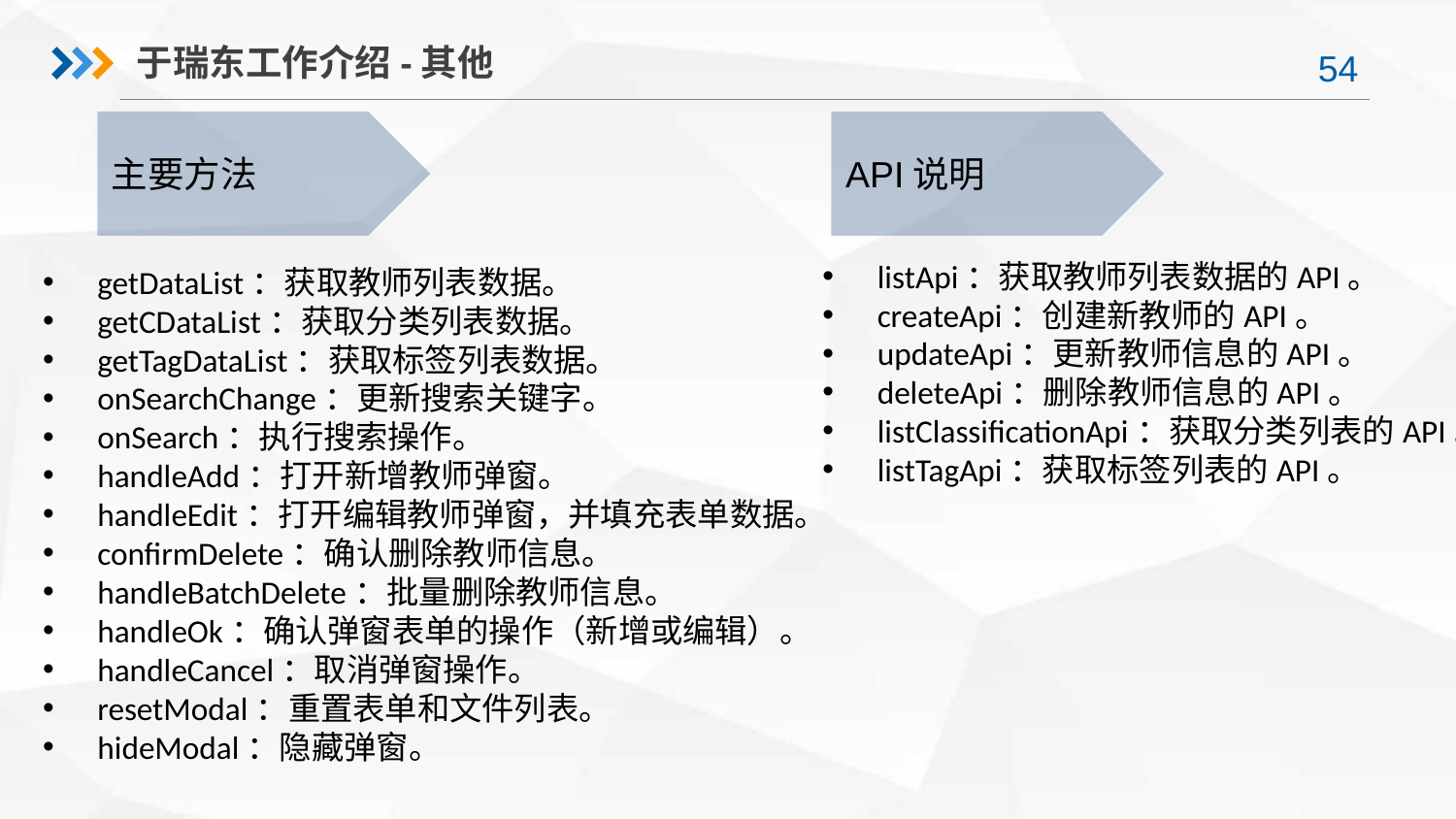

于瑞东工作介绍-其他
主要方法
API说明
listApi：获取教师列表数据的API。
createApi：创建新教师的API。
updateApi：更新教师信息的API。
deleteApi：删除教师信息的API。
listClassificationApi：获取分类列表的API。
listTagApi：获取标签列表的API。
getDataList：获取教师列表数据。
getCDataList：获取分类列表数据。
getTagDataList：获取标签列表数据。
onSearchChange：更新搜索关键字。
onSearch：执行搜索操作。
handleAdd：打开新增教师弹窗。
handleEdit：打开编辑教师弹窗，并填充表单数据。
confirmDelete：确认删除教师信息。
handleBatchDelete：批量删除教师信息。
handleOk：确认弹窗表单的操作（新增或编辑）。
handleCancel：取消弹窗操作。
resetModal：重置表单和文件列表。
hideModal：隐藏弹窗。